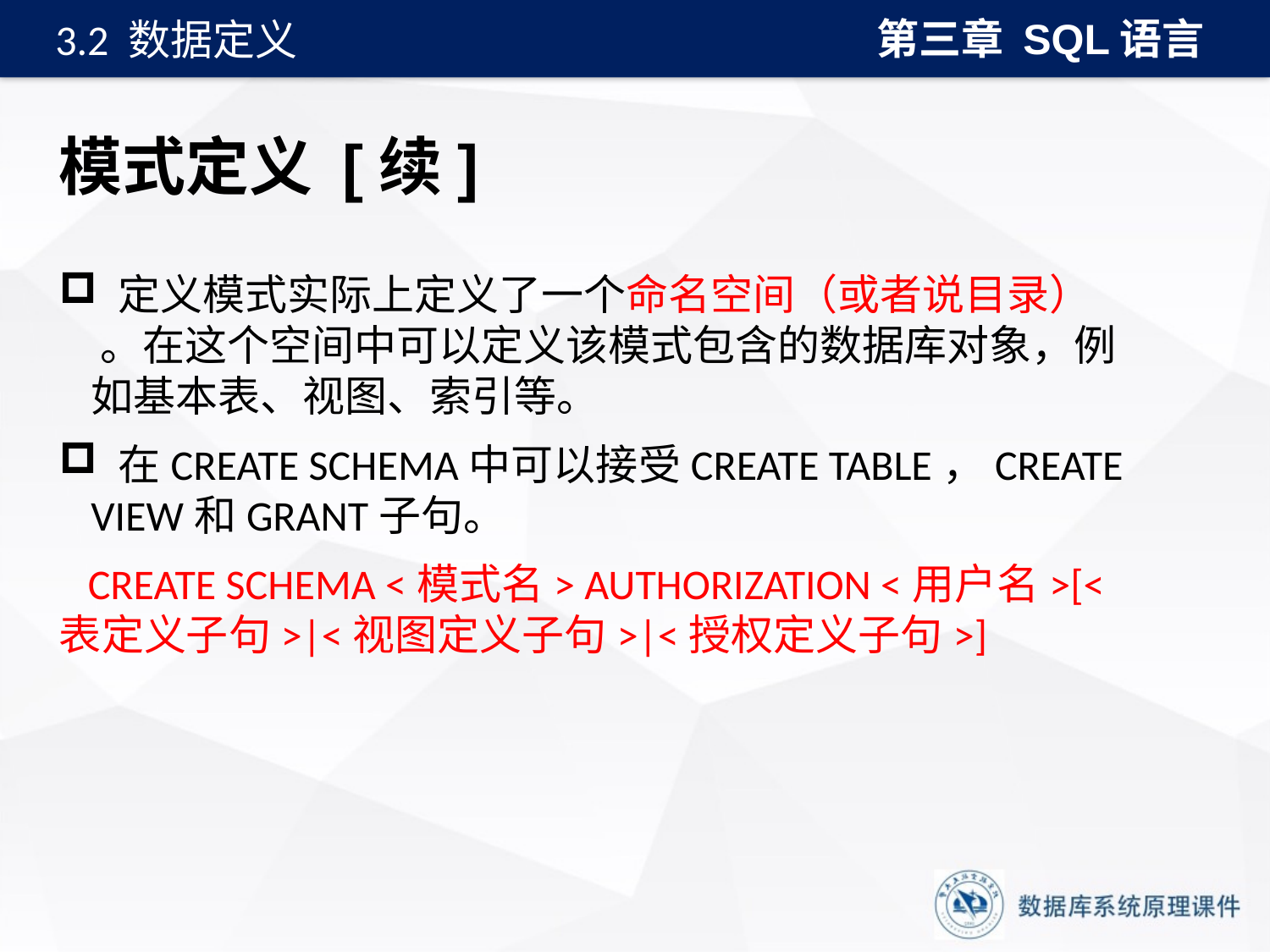

第三章 SQL语言
3.2 数据定义
# 模式定义 [续]
 定义模式实际上定义了一个命名空间（或者说目录） 。在这个空间中可以定义该模式包含的数据库对象，例如基本表、视图、索引等。
 在CREATE SCHEMA中可以接受CREATE TABLE，CREATE VIEW和GRANT子句。
   CREATE SCHEMA <模式名> AUTHORIZATION <用户名>[<表定义子句>|<视图定义子句>|<授权定义子句>]